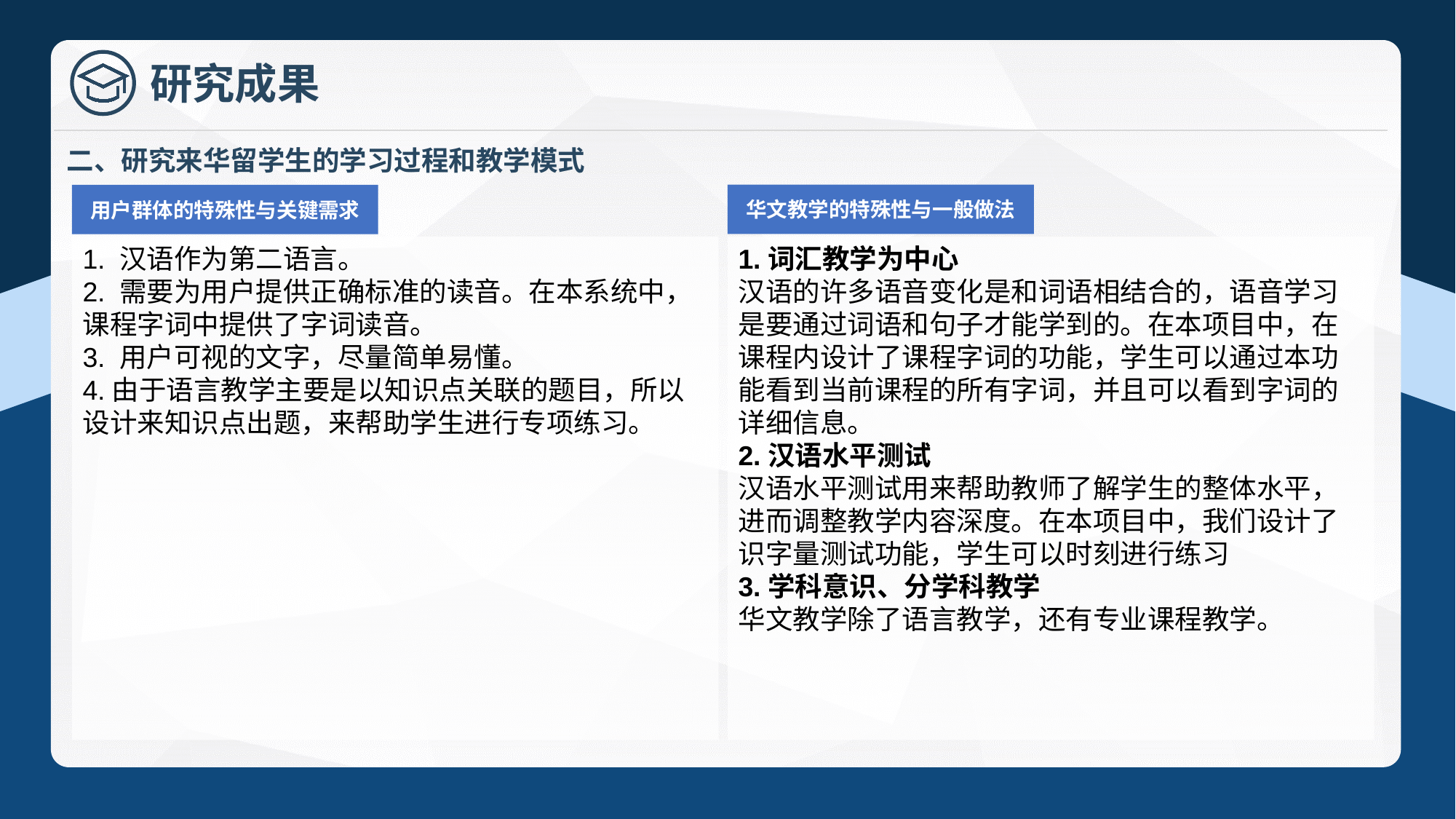

二、研究来华留学生的学习过程和教学模式

研究成果

华文教学的特殊性与一般做法
1.词汇教学为中心
汉语的许多语音变化是和词语相结合的，语音学习是要通过词语和句子才能学到的。在本项目中，在课程内设计了课程字词的功能，学生可以通过本功能看到当前课程的所有字词，并且可以看到字词的详细信息。
2.汉语水平测试
汉语水平测试用来帮助教师了解学生的整体水平，进而调整教学内容深度。在本项目中，我们设计了识字量测试功能，学生可以时刻进行练习
3.学科意识、分学科教学
华文教学除了语言教学，还有专业课程教学。

用户群体的特殊性与关键需求
1. 汉语作为第二语言。
2. 需要为用户提供正确标准的读音。在本系统中，课程字词中提供了字词读音。
3. 用户可视的文字，尽量简单易懂。
4.由于语言教学主要是以知识点关联的题目，所以设计来知识点出题，来帮助学生进行专项练习。